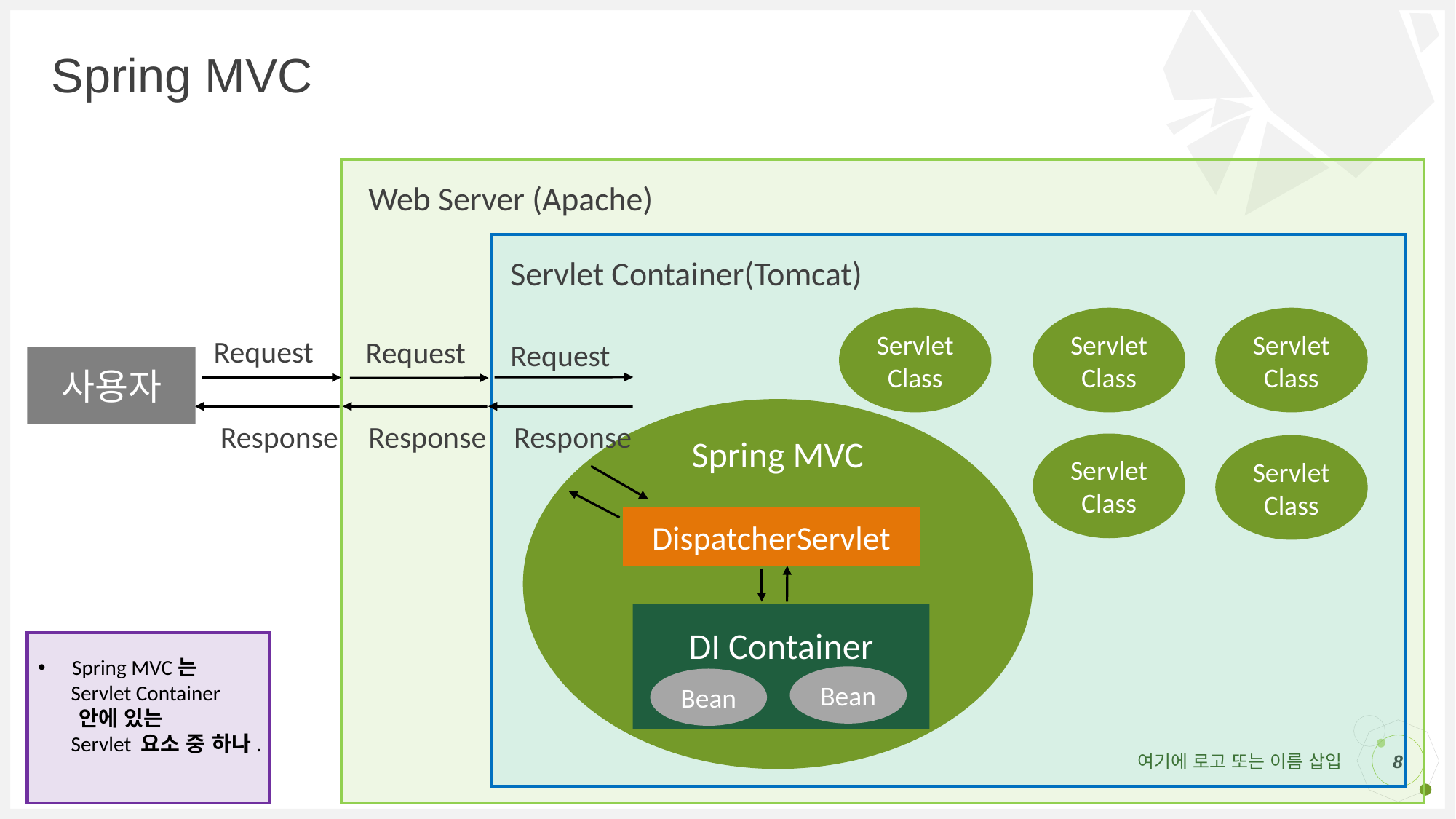

# Spring MVC

Web Server (Apache)

Servlet Container(Tomcat)
Servlet Class
Servlet Class
Servlet Class
Request
Request
Request
사용자
Spring MVC

Response
Response
Response
Servlet Class
Servlet Class
DispatcherServlet
DI Container

Spring MVC는
       Servlet Container
      안에 있는
       Servlet 요소 중 하나.

Bean
Bean
8